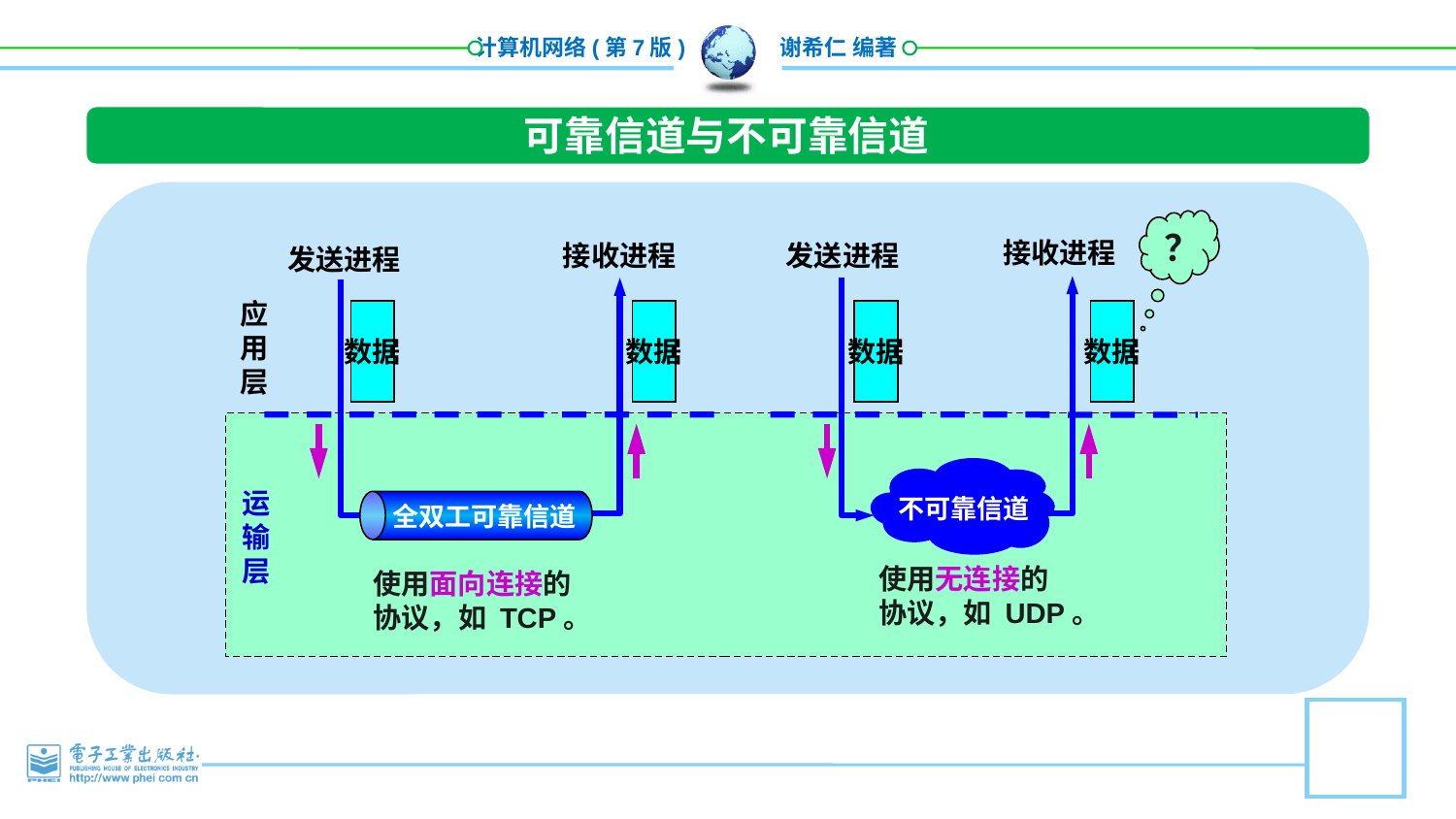

可靠信道与不可靠信道

？
接收进程
接收进程
发送进程
发送进程

应
用
层
数据
数据
数据
数据

运
输
层
不可靠信道

全双工可靠信道
使用无连接的
协议，如 UDP。
使用面向连接的
协议，如 TCP。